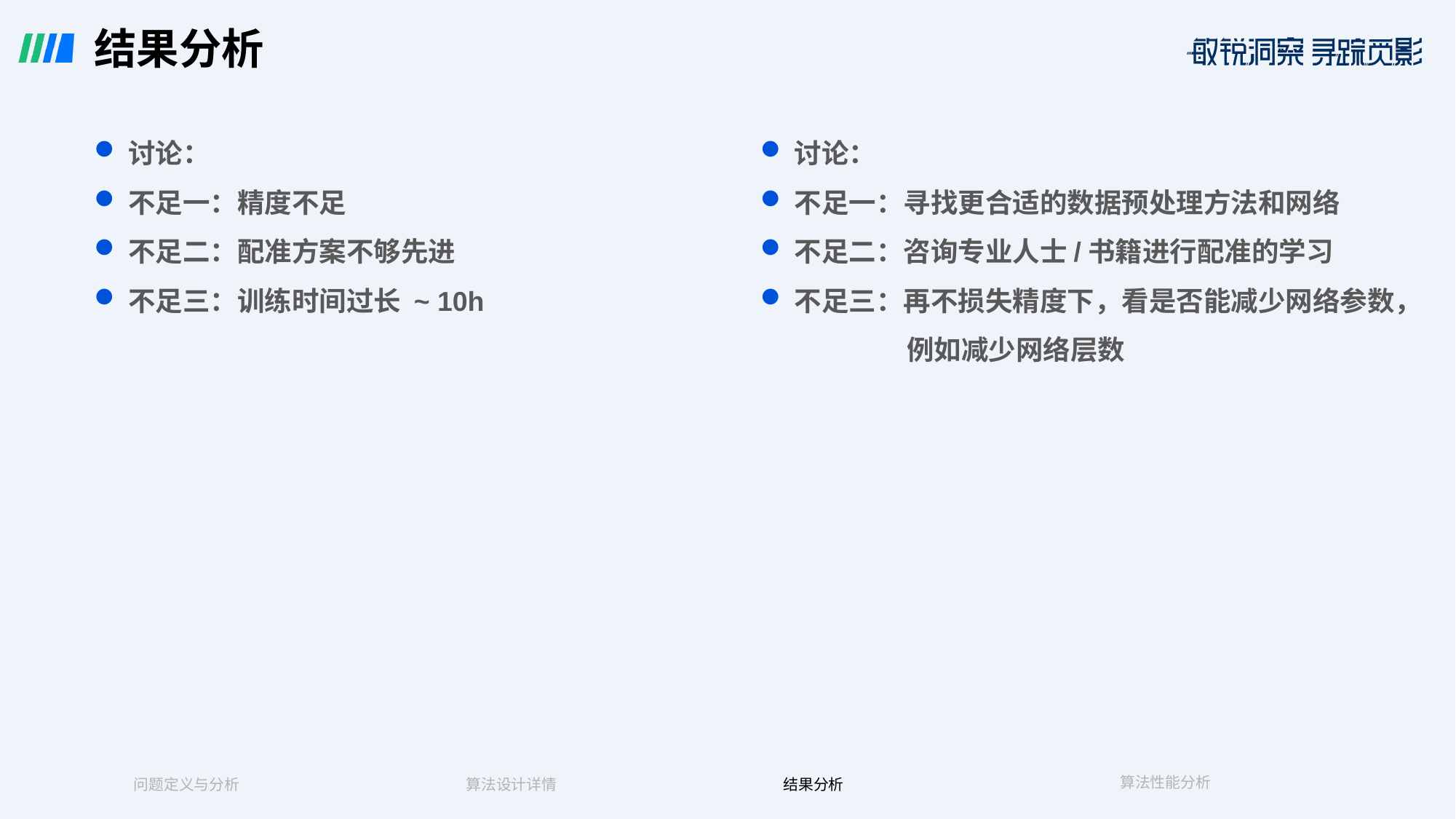

# 结果分析
讨论：
不足一：精度不足
不足二：配准方案不够先进
不足三：训练时间过长 ~ 10h

讨论：
不足一：寻找更合适的数据预处理方法和网络
不足二：咨询专业人士/书籍进行配准的学习
不足三：再不损失精度下，看是否能减少网络参数，
	     例如减少网络层数

算法性能分析
结果分析
问题定义与分析
算法设计详情